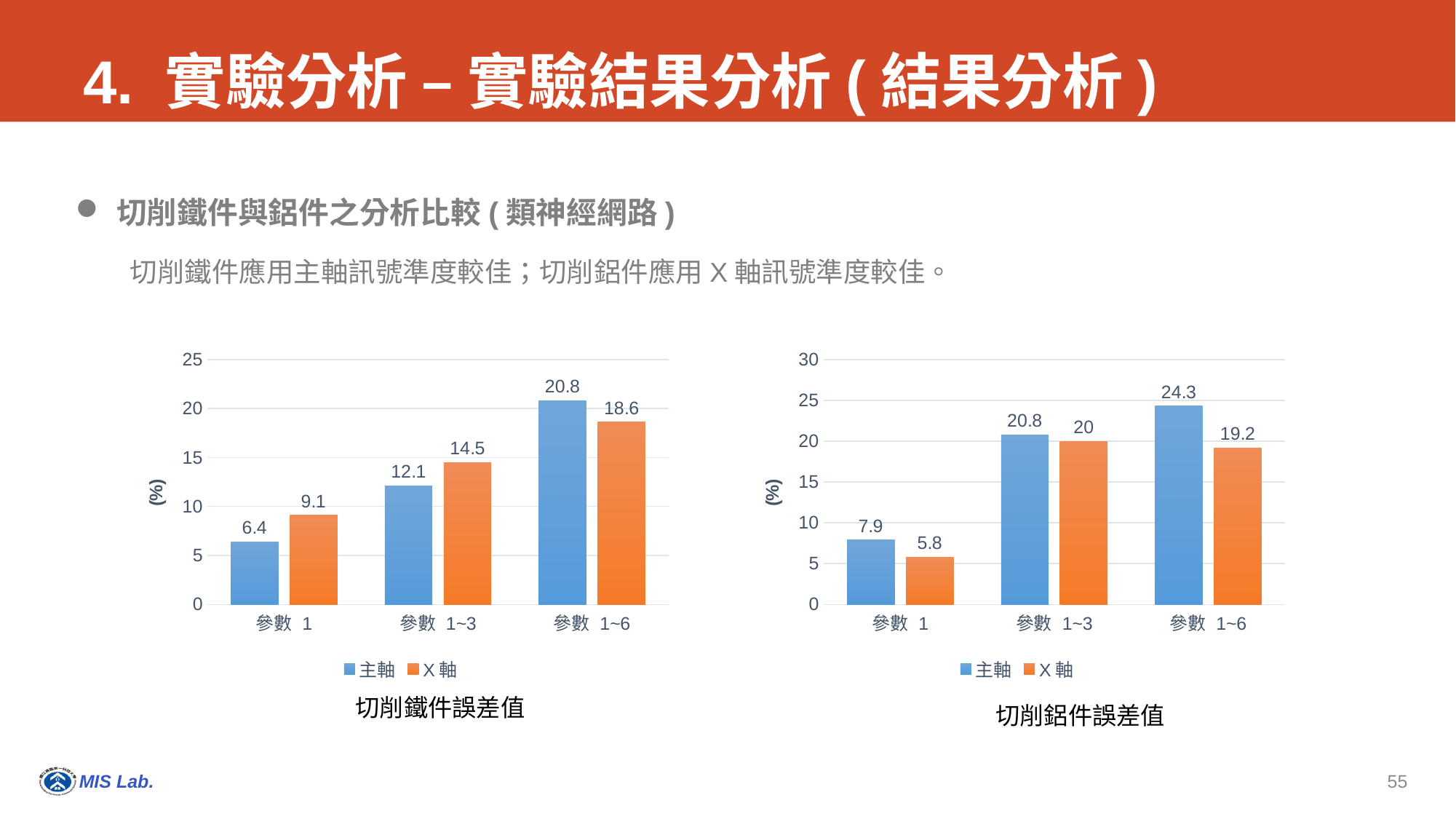

# 4. 實驗分析 – 實驗結果分析(結果分析)

切削鐵件與鋁件之分析比較(類神經網路)
切削鐵件應用主軸訊號準度較佳；切削鋁件應用X軸訊號準度較佳。

### Chart

| Category |  |  |
|---|---|---|
| 參數 1 | 7.9 | 5.8 |
| 參數 1~3 | 20.8 | 20.0 |
| 參數 1~6 | 24.3 | 19.2 |

### Chart

| Category |  |  |
|---|---|---|
| 參數 1 | 6.4 | 9.1 |
| 參數 1~3 | 12.1 | 14.5 |
| 參數 1~6 | 20.8 | 18.6 |
切削鐵件誤差值
切削鋁件誤差值
55